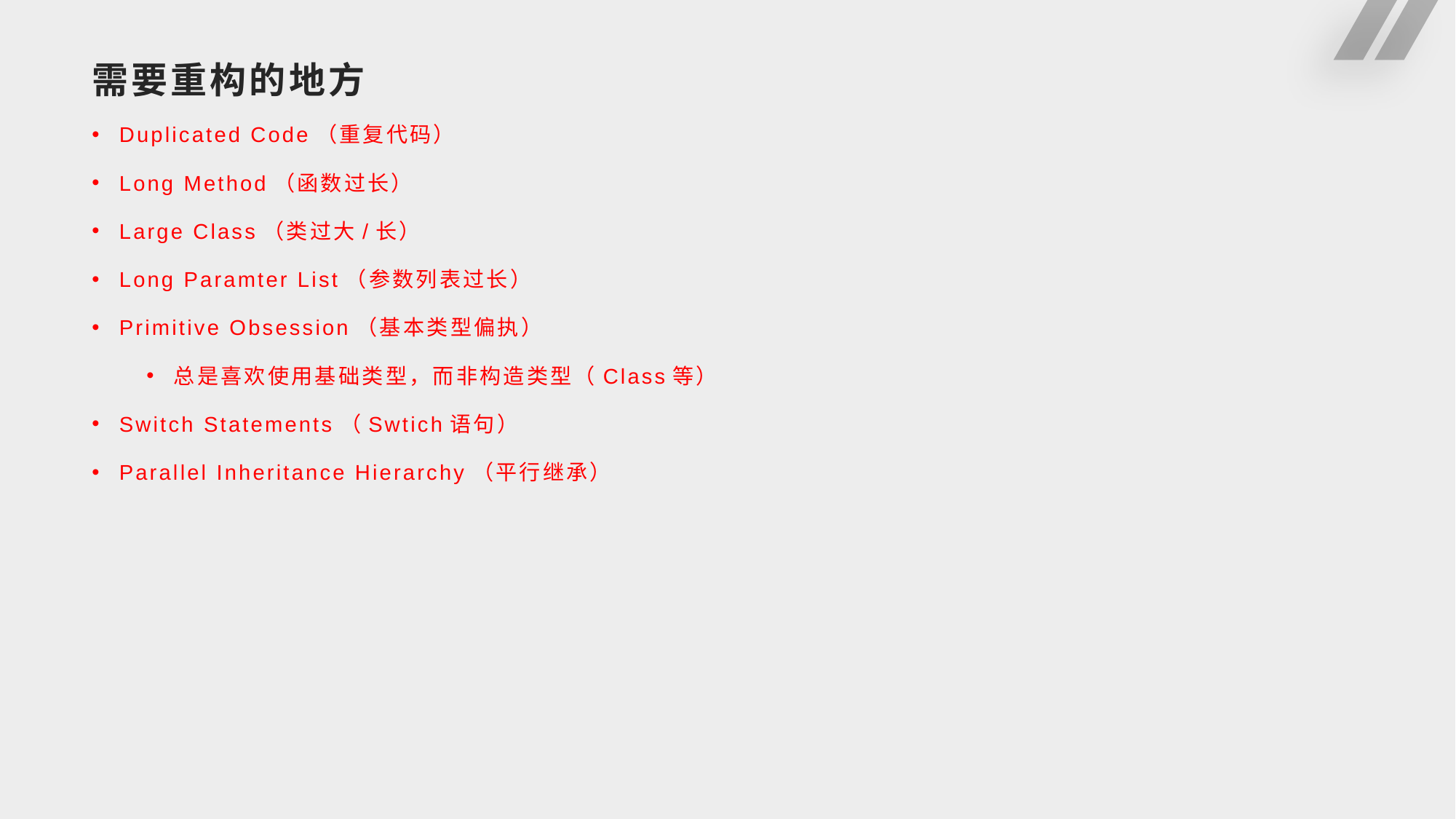

# 需要重构的地方
Duplicated Code（重复代码）
Long Method（函数过长）
Large Class（类过大/长）
Long Paramter List（参数列表过长）
Primitive Obsession（基本类型偏执）
总是喜欢使用基础类型，而非构造类型（Class等）
Switch Statements（Swtich语句）
Parallel Inheritance Hierarchy（平行继承）